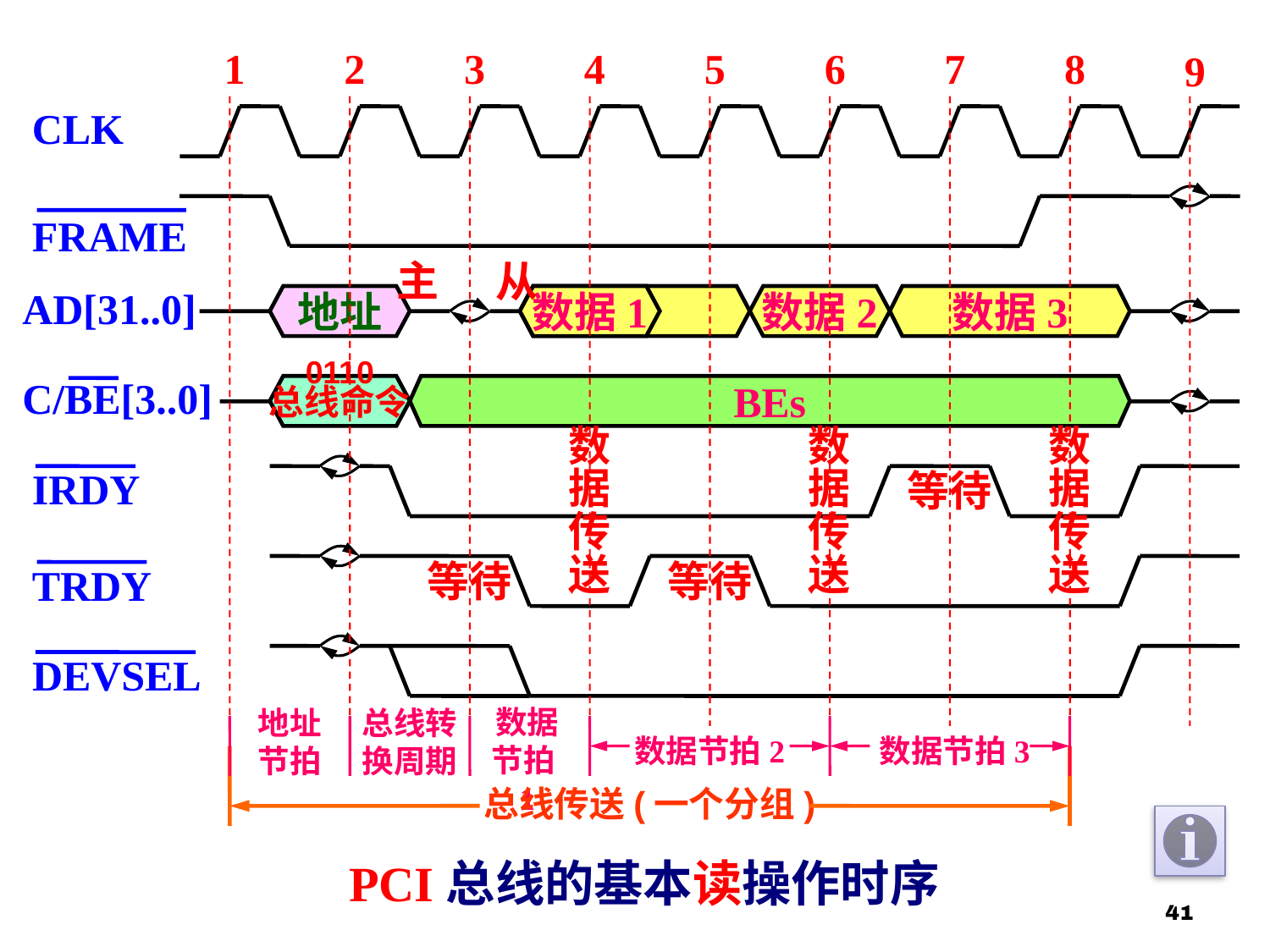

1
2
3
4
5
6
7
8
9
CLK

FRAME

主
从
AD[31..0]
地址

数据1
数据2
数据3

0110
C/BE[3..0]
总线命令
BEs

数据传送
数据传送
数据传送
IRDY

等待

TRDY

等待

等待

DEVSEL

数据节拍1

地址节拍
总线转换周期

数据节拍2
数据节拍3

总线传送(一个分组)

PCI总线的基本读操作时序
41